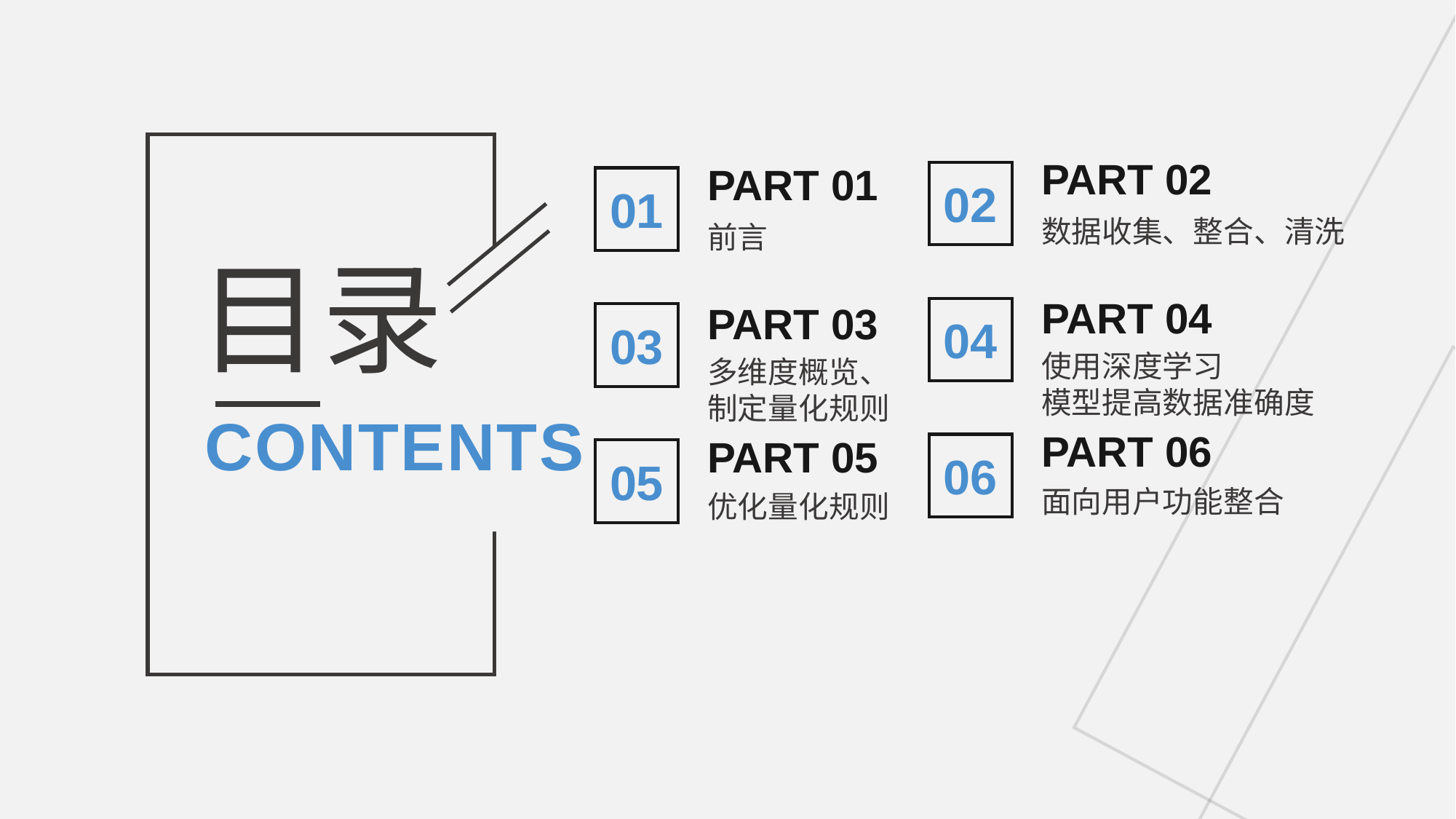

PART 02

PART 01

02
01
数据收集、整合、清洗

前言

PART 04
PART 03

目录

04
03
使用深度学习
模型提高数据准确度
多维度概览、
制定量化规则

CONTENTS
PART 06
PART 05

06
05
面向用户功能整合
优化量化规则